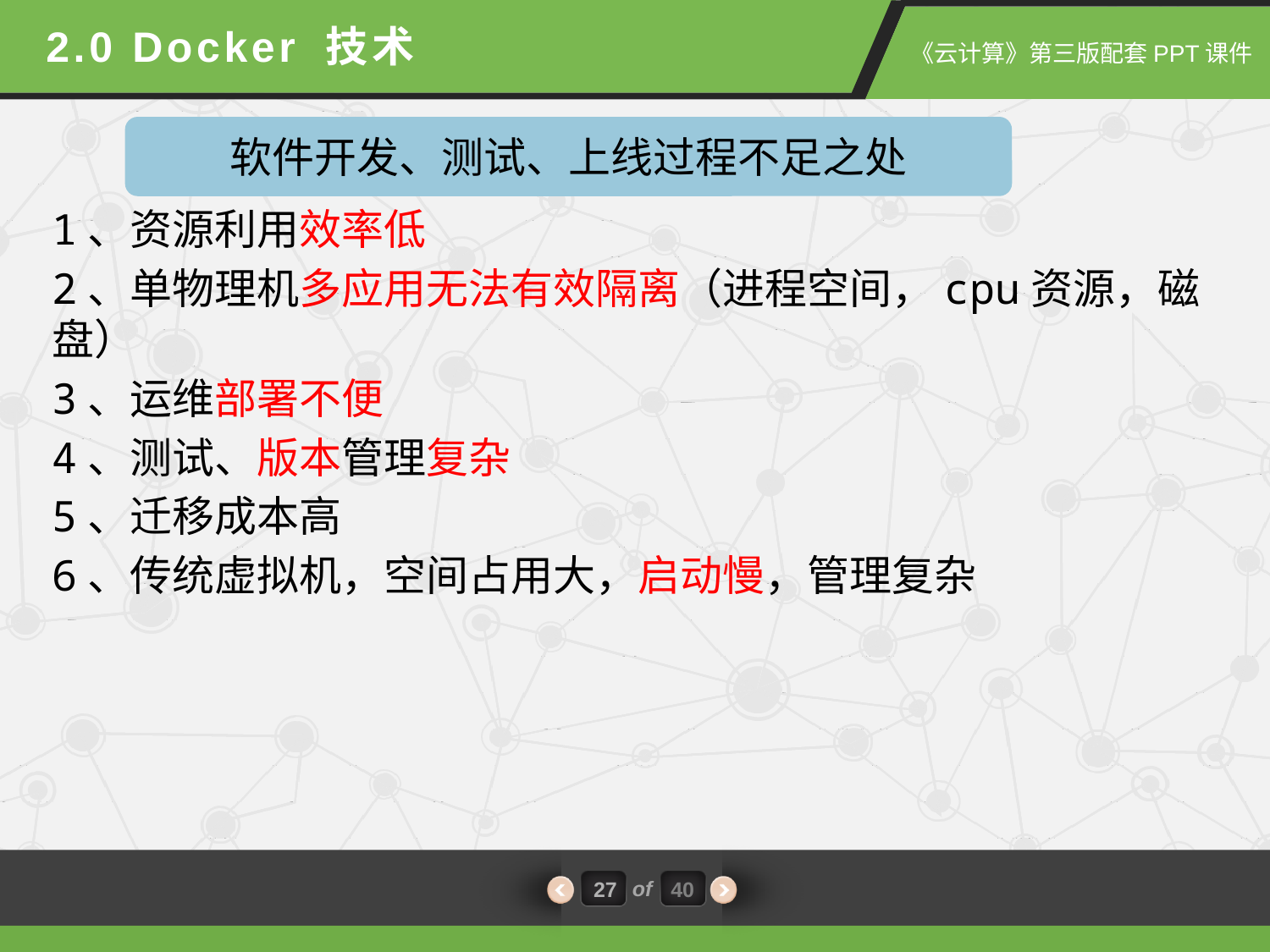

2.0 Docker 技术
软件开发、测试、上线过程不足之处
1、资源利用效率低
2、单物理机多应用无法有效隔离（进程空间，cpu资源，磁盘）
3、运维部署不便
4、测试、版本管理复杂
5、迁移成本高
6、传统虚拟机，空间占用大，启动慢，管理复杂
27